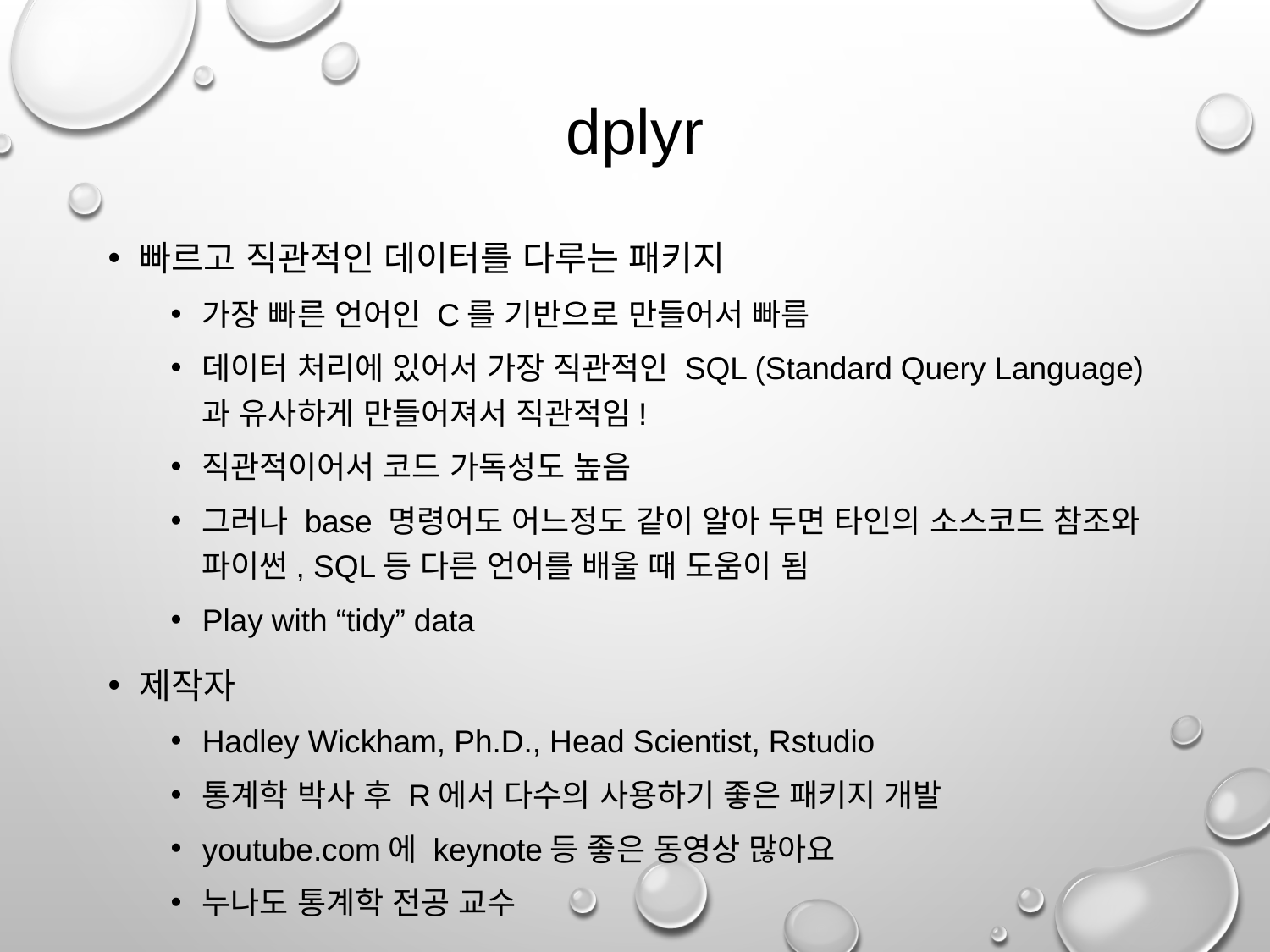

# dplyr
빠르고 직관적인 데이터를 다루는 패키지
가장 빠른 언어인 C를 기반으로 만들어서 빠름
데이터 처리에 있어서 가장 직관적인 SQL (Standard Query Language)과 유사하게 만들어져서 직관적임!
직관적이어서 코드 가독성도 높음
그러나 base 명령어도 어느정도 같이 알아 두면 타인의 소스코드 참조와 파이썬, SQL등 다른 언어를 배울 때 도움이 됨
Play with “tidy” data
제작자
Hadley Wickham, Ph.D., Head Scientist, Rstudio
통계학 박사 후 R에서 다수의 사용하기 좋은 패키지 개발
youtube.com에 keynote등 좋은 동영상 많아요
누나도 통계학 전공 교수